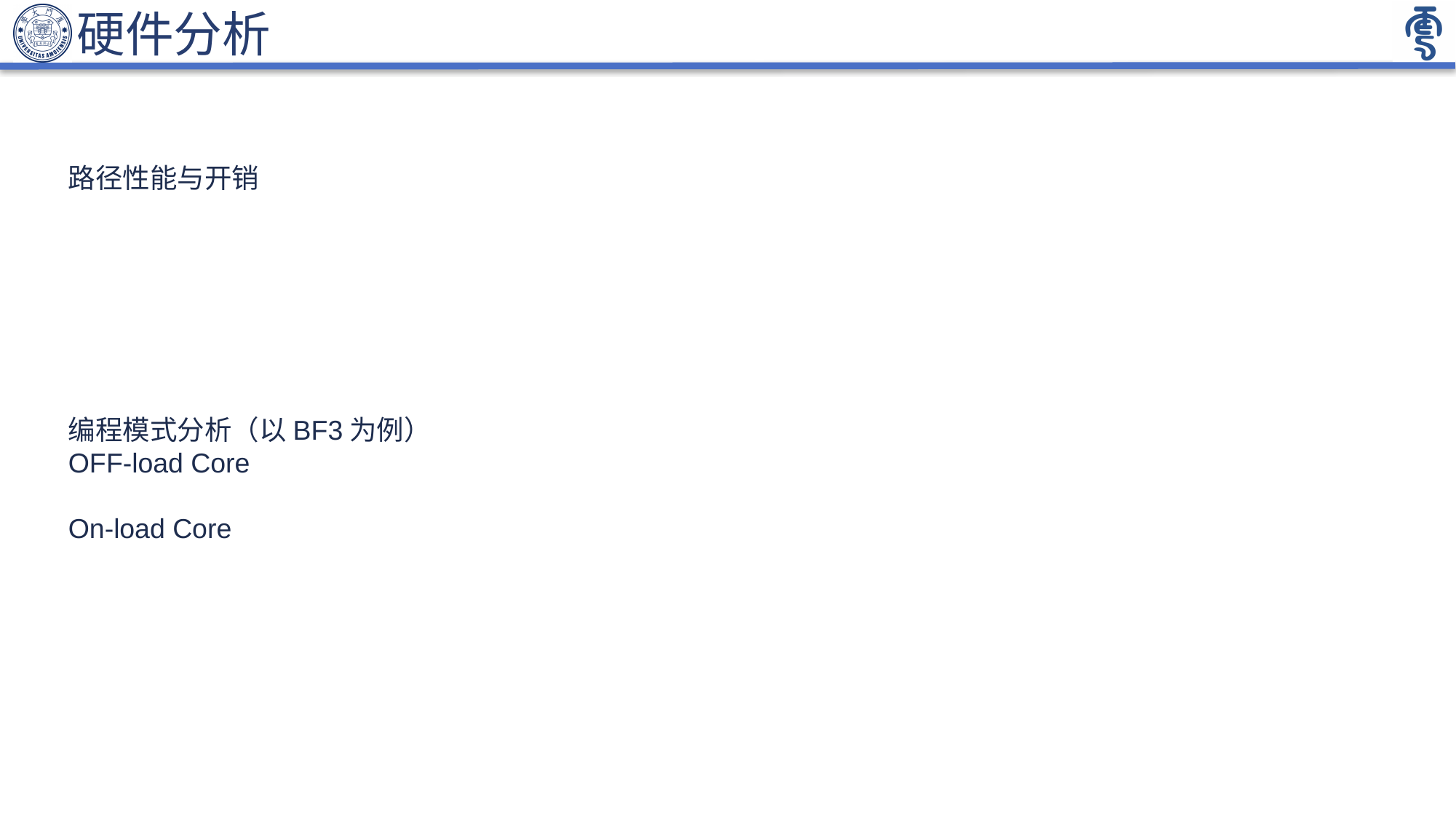

硬件分析
路径性能与开销
编程模式分析（以BF3为例）
OFF-load Core

On-load Core